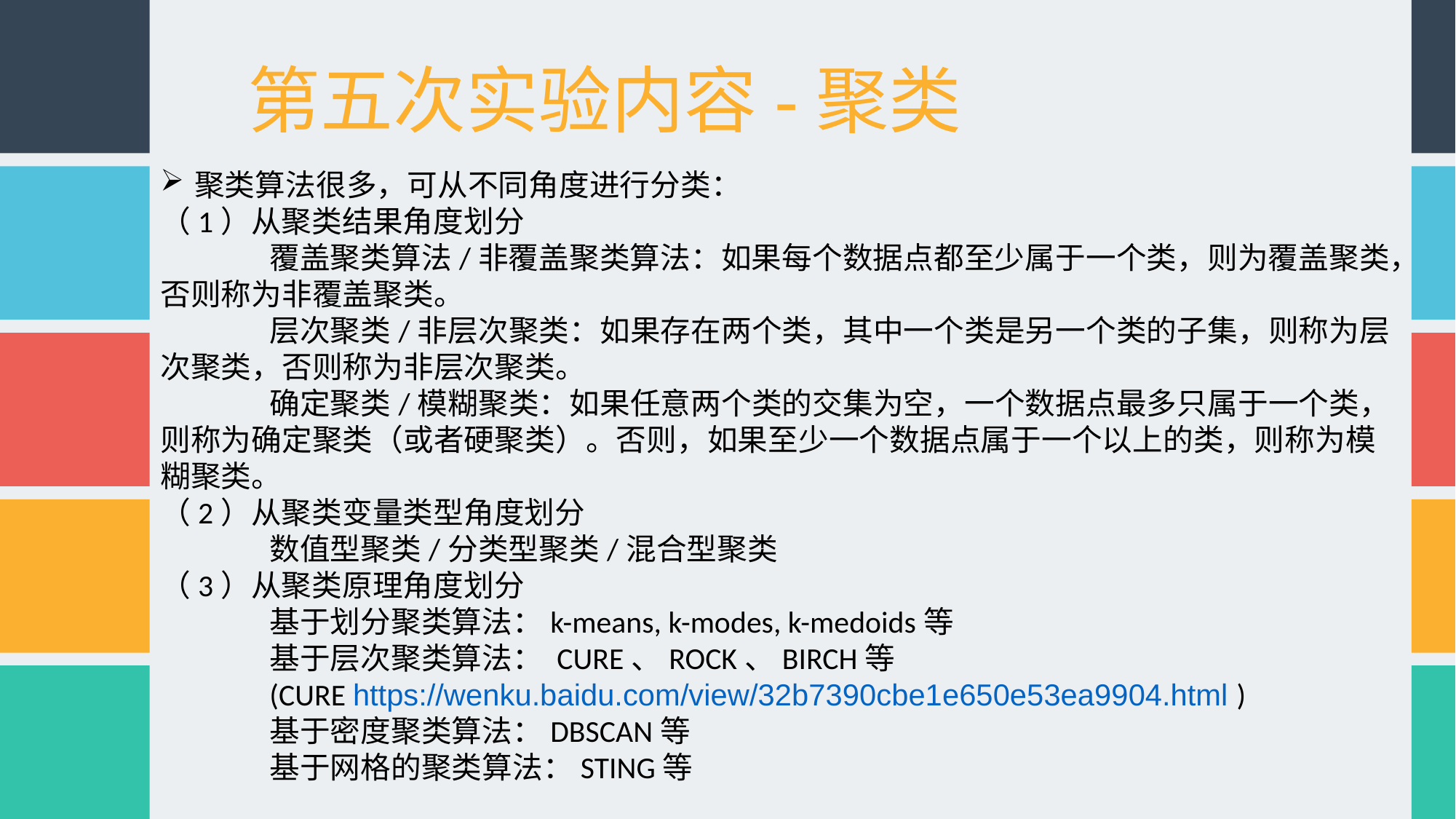

第五次实验内容-聚类

聚类算法很多，可从不同角度进行分类：
（1）从聚类结果角度划分
	覆盖聚类算法/非覆盖聚类算法：如果每个数据点都至少属于一个类，则为覆盖聚类，否则称为非覆盖聚类。
	层次聚类/非层次聚类：如果存在两个类，其中一个类是另一个类的子集，则称为层次聚类，否则称为非层次聚类。
	确定聚类/模糊聚类：如果任意两个类的交集为空，一个数据点最多只属于一个类，则称为确定聚类（或者硬聚类）。否则，如果至少一个数据点属于一个以上的类，则称为模糊聚类。
（2）从聚类变量类型角度划分
	数值型聚类/分类型聚类/混合型聚类
（3）从聚类原理角度划分
基于划分聚类算法：k-means, k-modes, k-medoids等
基于层次聚类算法： CURE、ROCK、BIRCH等
(CURE https://wenku.baidu.com/view/32b7390cbe1e650e53ea9904.html )
基于密度聚类算法：DBSCAN等
基于网格的聚类算法：STING等